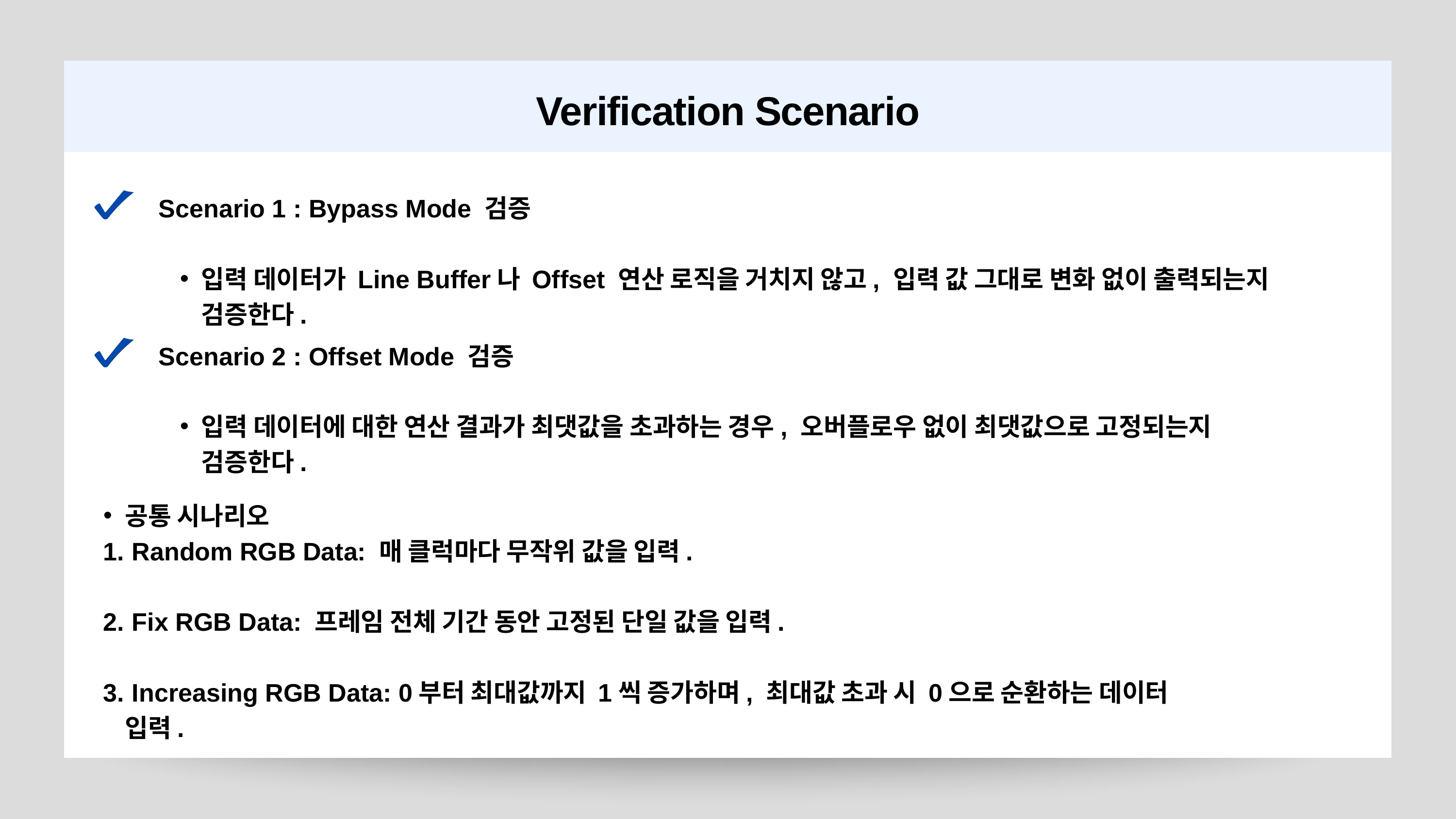

Verification Scenario
Scenario 1 : Bypass Mode 검증

입력 데이터가 Line Buffer나 Offset 연산 로직을 거치지 않고, 입력 값 그대로 변화 없이 출력되는지 검증한다.

Scenario 2 : Offset Mode 검증

입력 데이터에 대한 연산 결과가 최댓값을 초과하는 경우, 오버플로우 없이 최댓값으로 고정되는지 검증한다.

공통 시나리오
 Random RGB Data: 매 클럭마다 무작위 값을 입력.

 Fix RGB Data: 프레임 전체 기간 동안 고정된 단일 값을 입력.

 Increasing RGB Data: 0부터 최대값까지 1씩 증가하며, 최대값 초과 시 0으로 순환하는 데이터 입력.